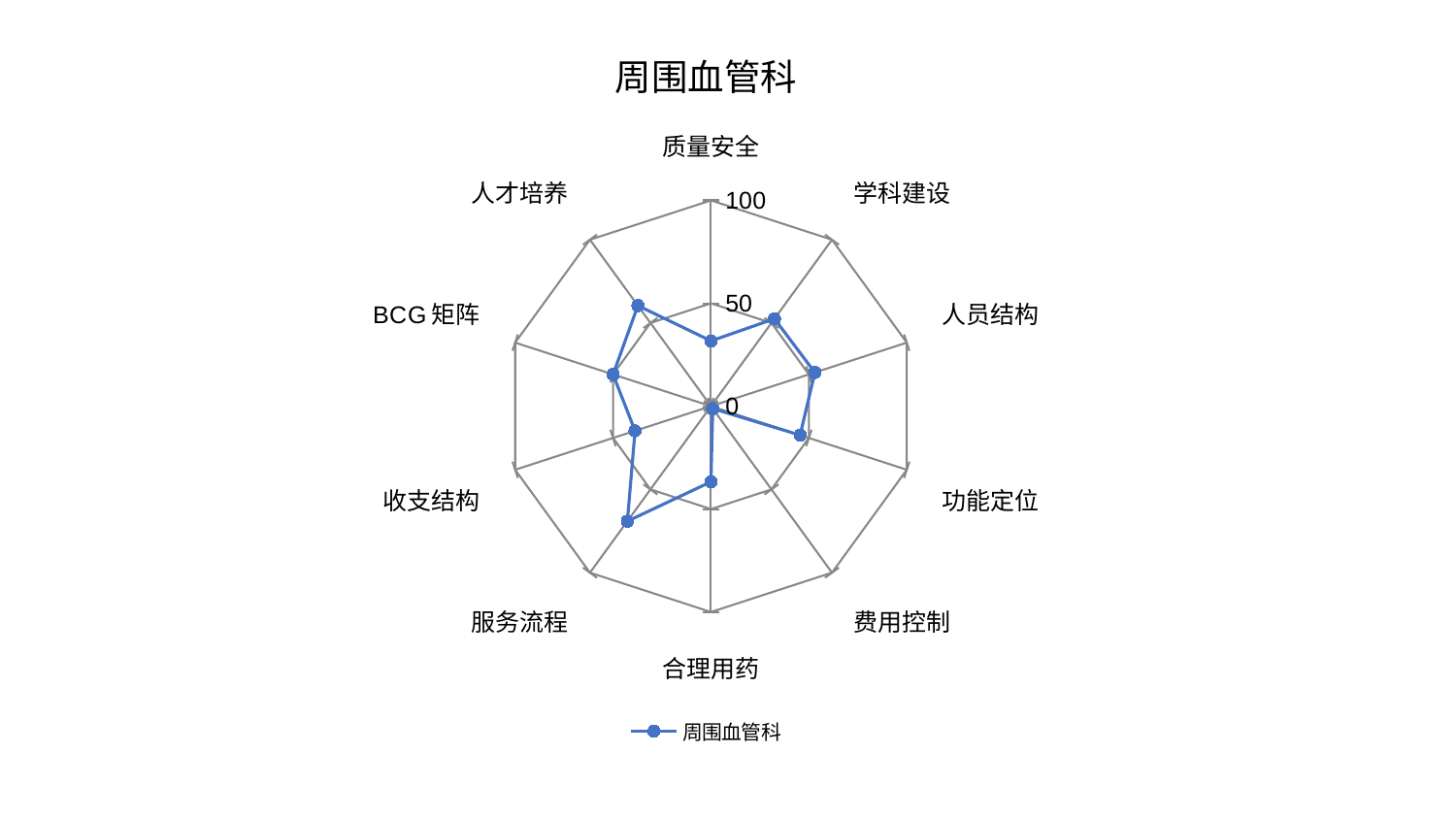

### Chart: 周围血管科

| Category | 周围血管科 |
|---|---|
| 质量安全 | 31.714893024900697 |
| 学科建设 | 52.482721593962786 |
| 人员结构 | 53.053028635090556 |
| 功能定位 | 45.52707147089133 |
| 费用控制 | 1.4612574739634243 |
| 合理用药 | 36.732400630867744 |
| 服务流程 | 69.07603051343327 |
| 收支结构 | 38.79620263753539 |
| BCG矩阵 | 50.00014610370564 |
| 人才培养 | 60.39848294326422 |
116